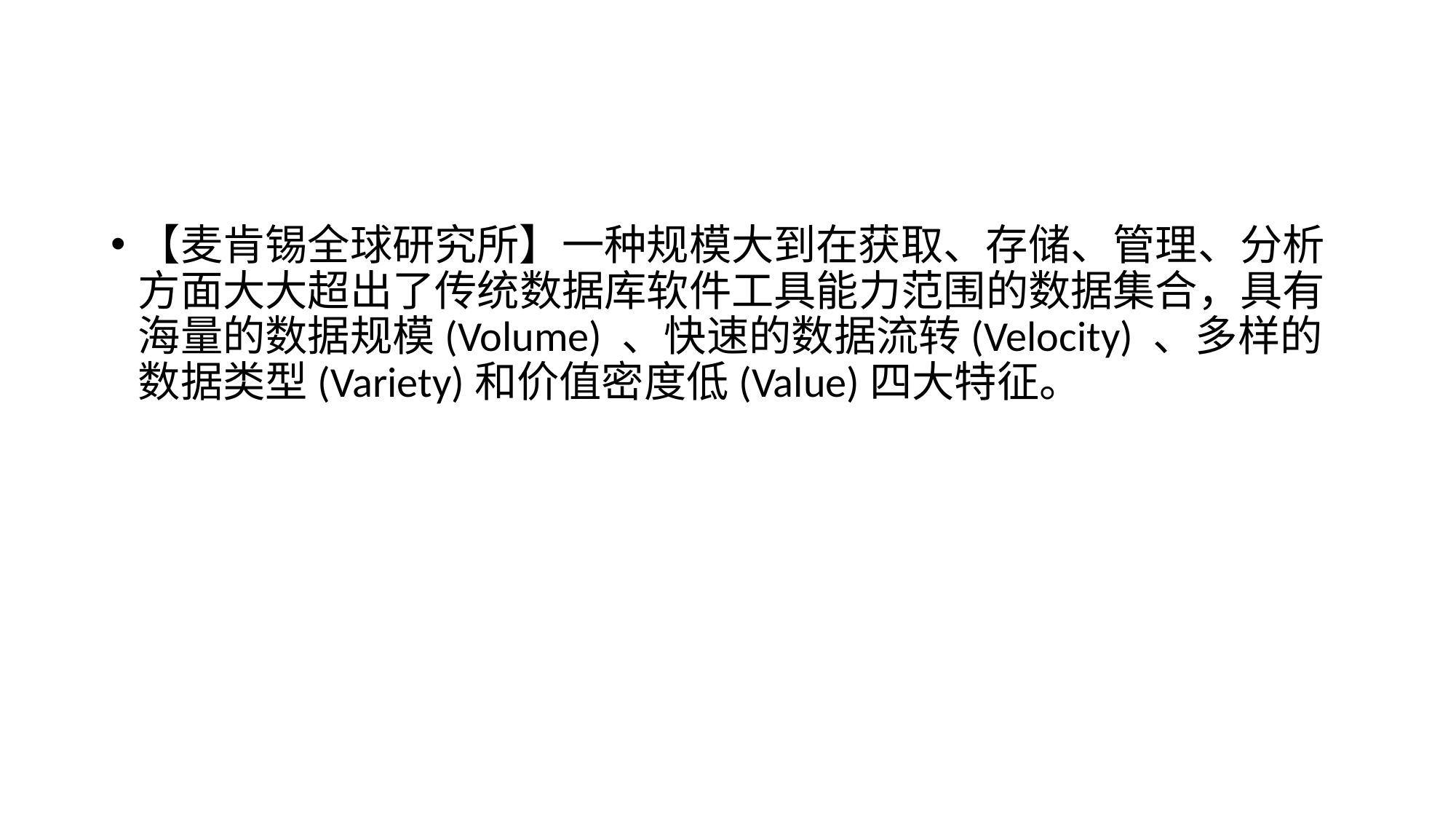

#
【麦肯锡全球研究所】一种规模大到在获取、存储、管理、分析方面大大超出了传统数据库软件工具能力范围的数据集合，具有海量的数据规模(Volume) 、快速的数据流转(Velocity) 、多样的数据类型(Variety)和价值密度低(Value)四大特征。